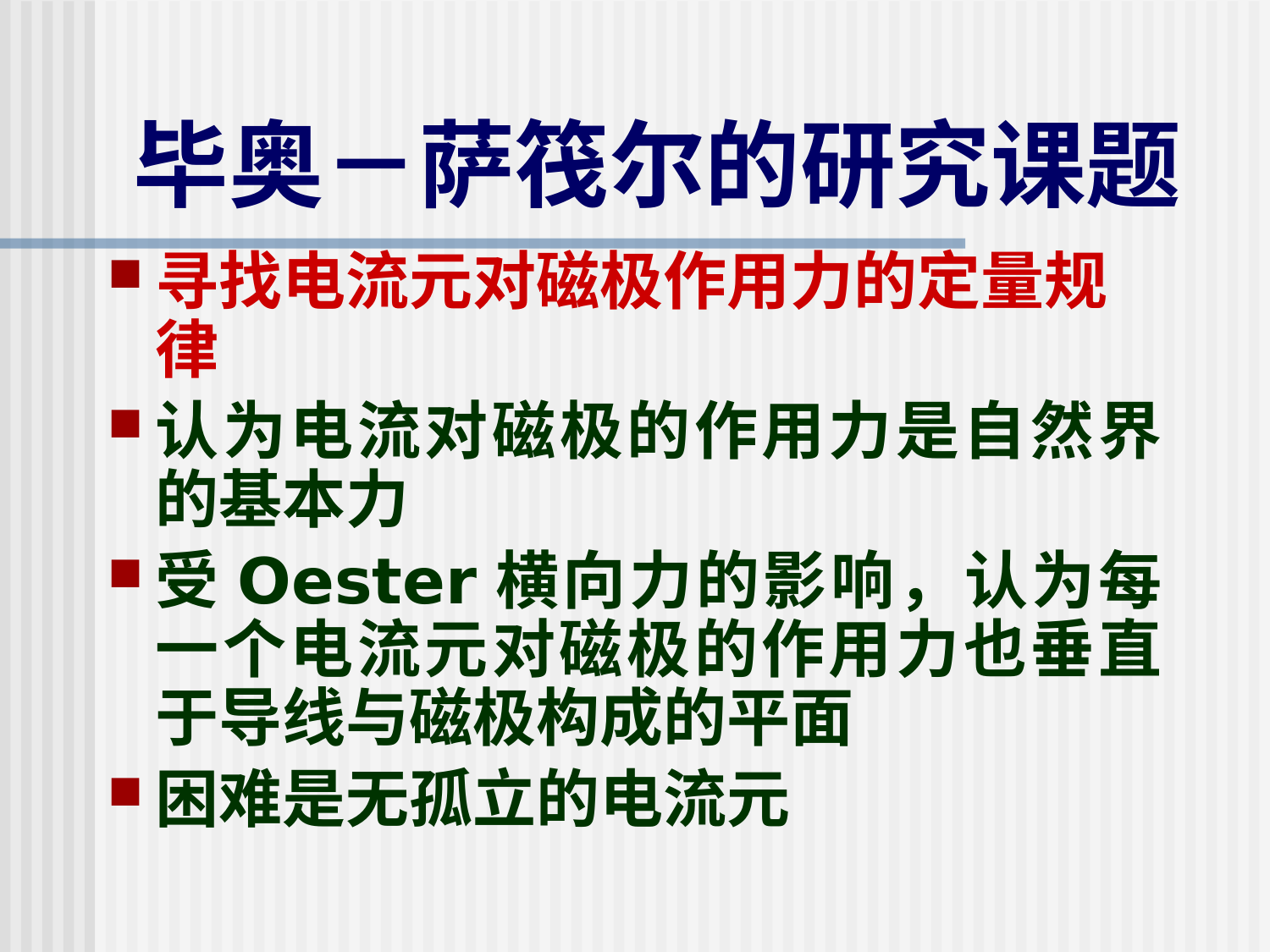

# 毕奥－萨筏尔的研究课题
寻找电流元对磁极作用力的定量规律
认为电流对磁极的作用力是自然界的基本力
受Oester横向力的影响，认为每一个电流元对磁极的作用力也垂直于导线与磁极构成的平面
困难是无孤立的电流元